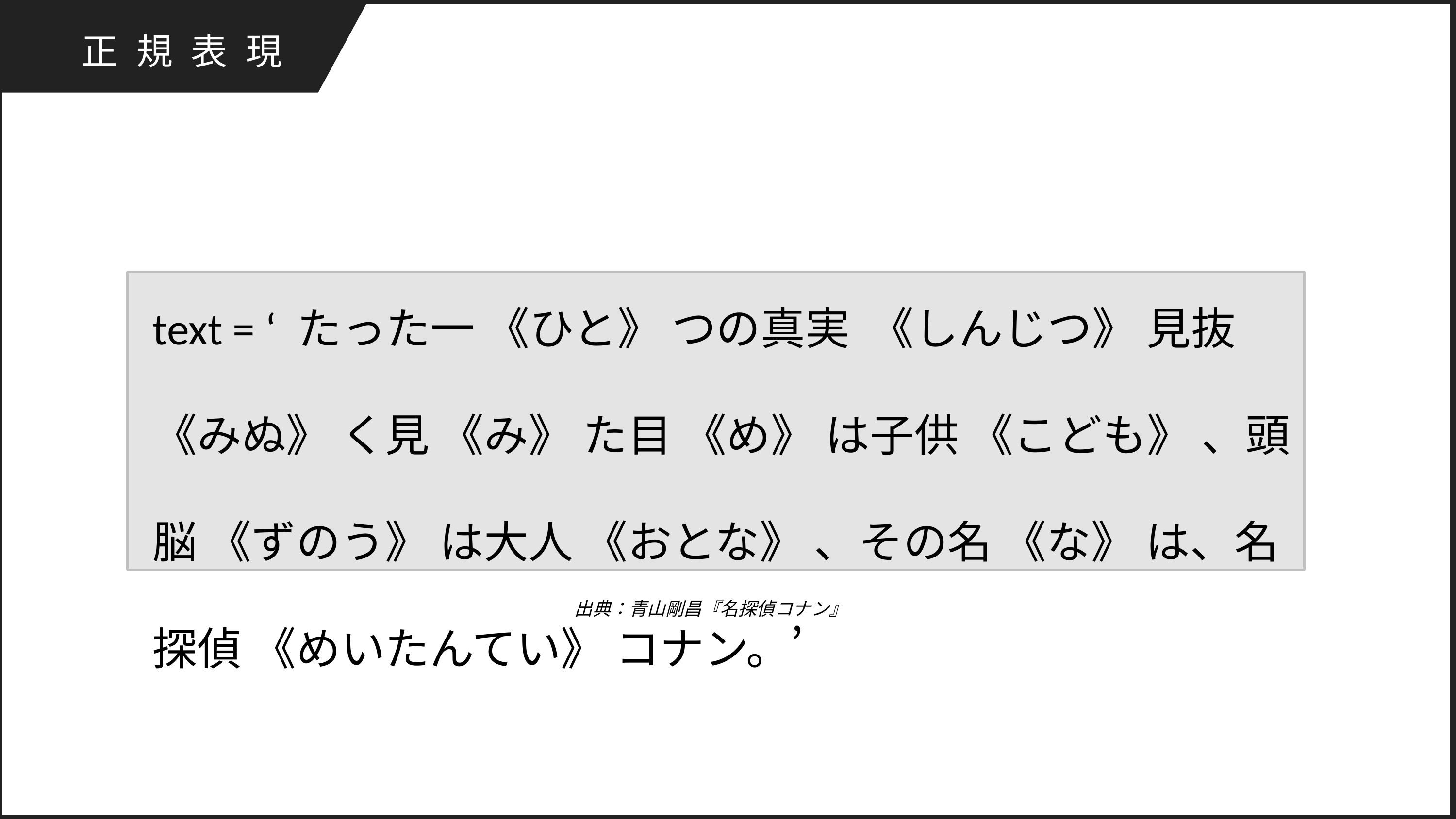

正規表現
text = ‘ たった一 《ひと》 つの真実  《しんじつ》 見抜 《みぬ》 く見 《み》 た目 《め》 は子供 《こども》 、頭脳 《ずのう》 は大人 《おとな》 、その名 《な》 は、名探偵 《めいたんてい》 コナン。’

出典：青山剛昌『名探偵コナン』